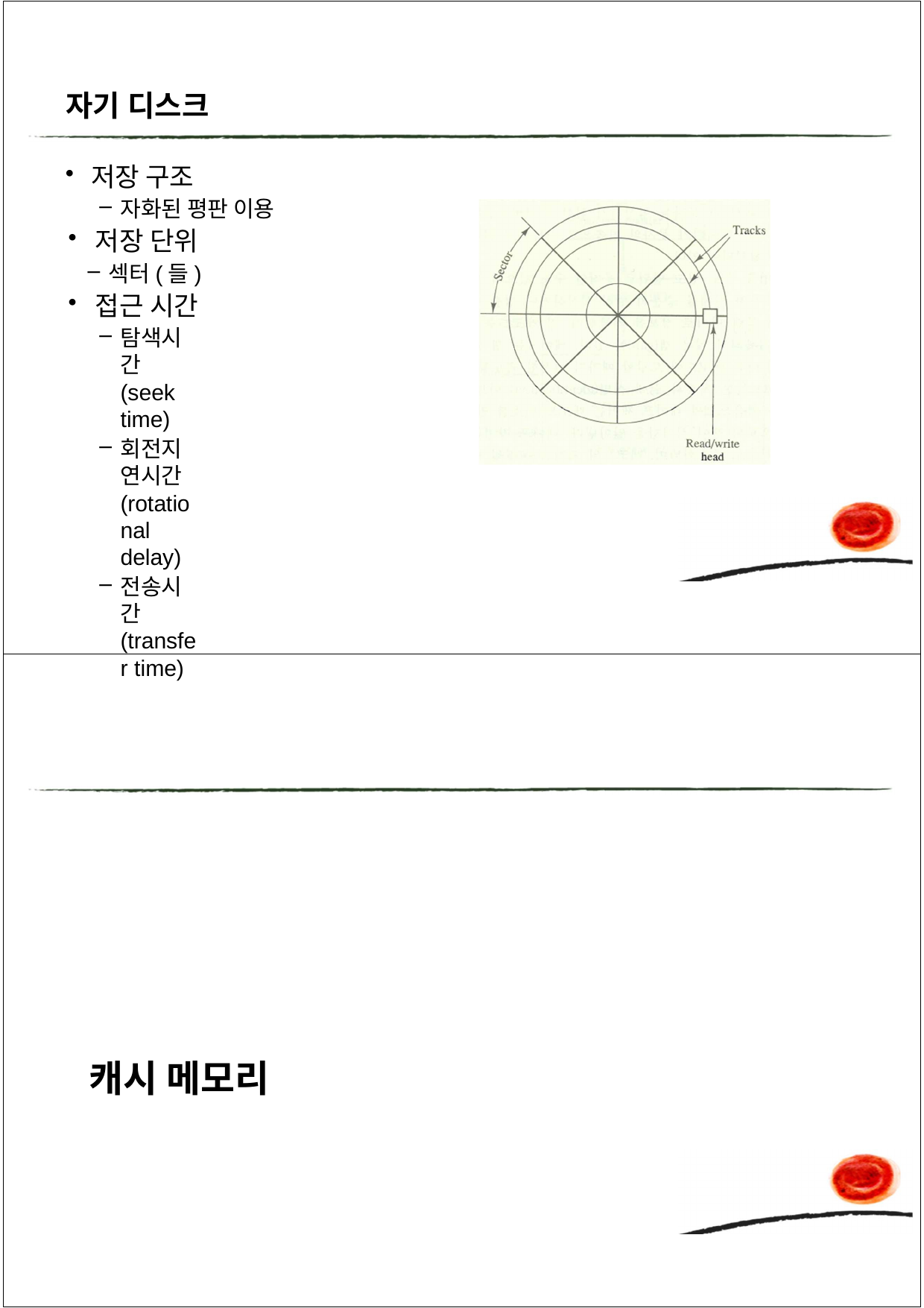

자기 디스크

저장 구조
자화된 평판 이용
저장 단위
섹터(들)
접근 시간
탐색시간(seek time)
회전지연시간(rotational delay)
전송시간(transfer time)

캐시 메모리